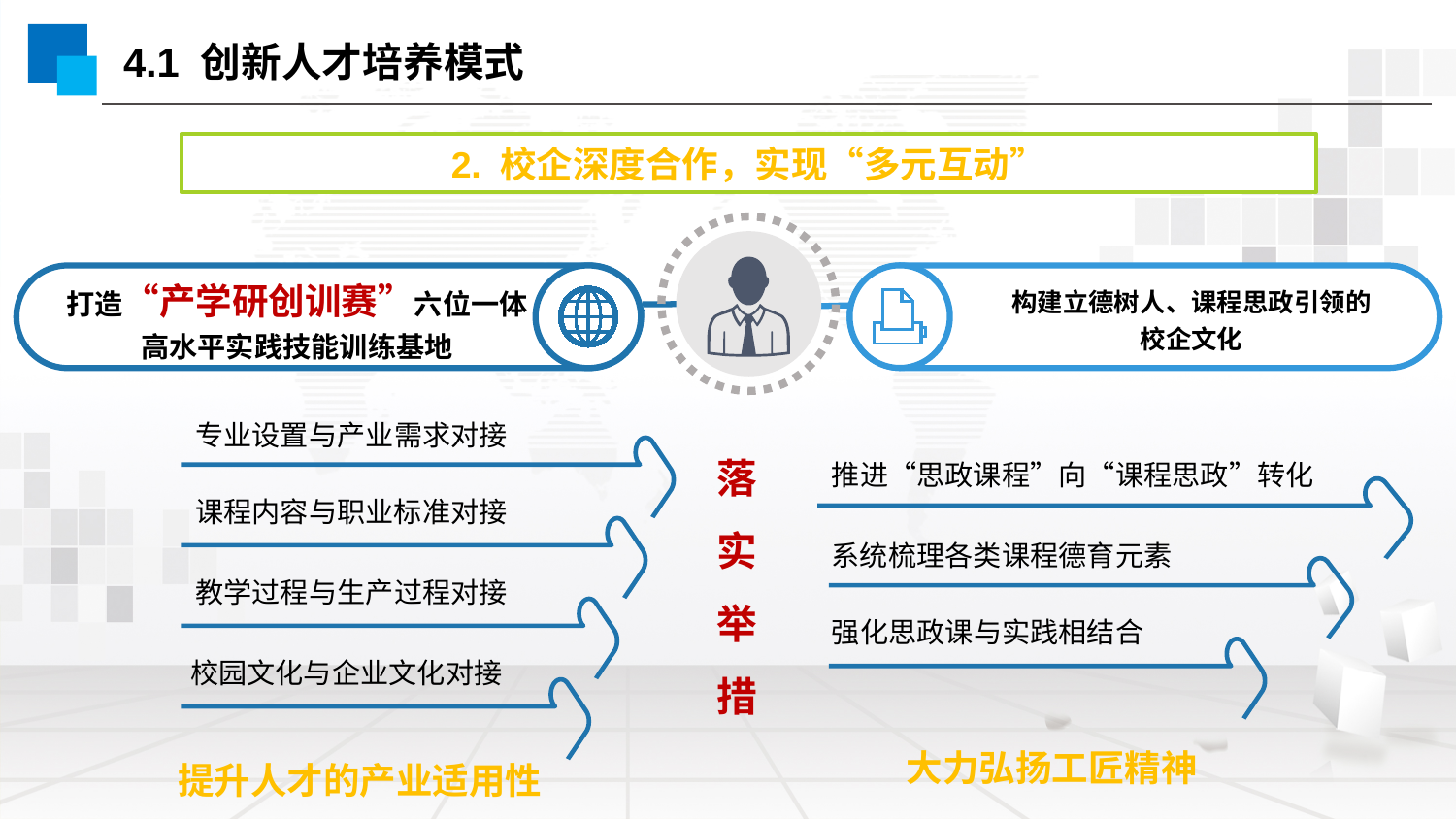

4.1 创新人才培养模式
2. 校企深度合作，实现“多元互动”

构建立德树人、课程思政引领的
校企文化
打造“产学研创训赛”六位一体
高水平实践技能训练基地

专业设置与产业需求对接
推进“思政课程”向“课程思政”转化

课程内容与职业标准对接

系统梳理各类课程德育元素

教学过程与生产过程对接

强化思政课与实践相结合

校园文化与企业文化对接

落实
举措
大力弘扬工匠精神
提升人才的产业适用性